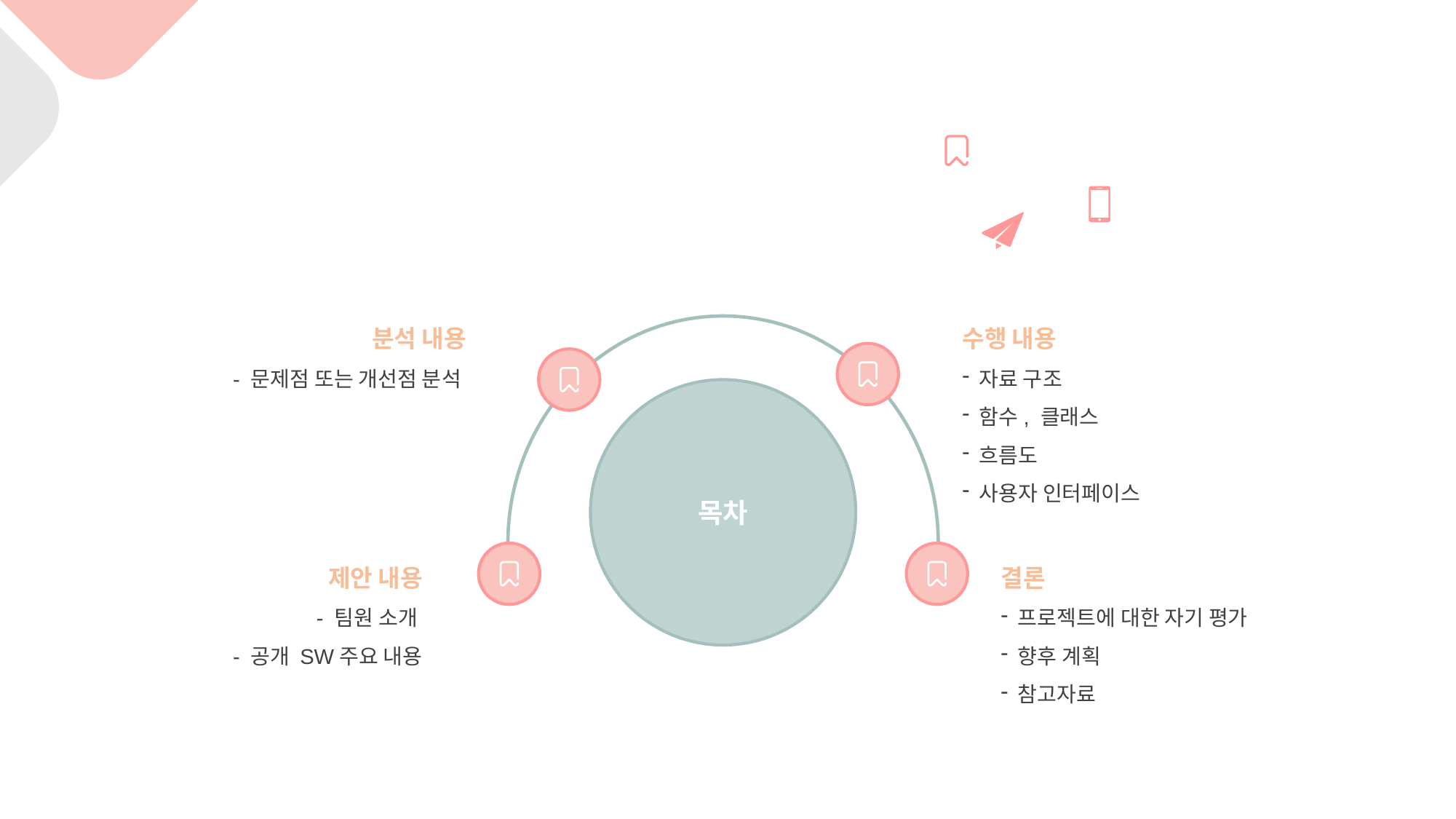

분석 내용
- 문제점 또는 개선점 분석
수행 내용
자료 구조
함수, 클래스
흐름도
사용자 인터페이스

목차
제안 내용
- 팀원 소개
- 공개 SW주요 내용

결론
프로젝트에 대한 자기 평가
향후 계획
참고자료